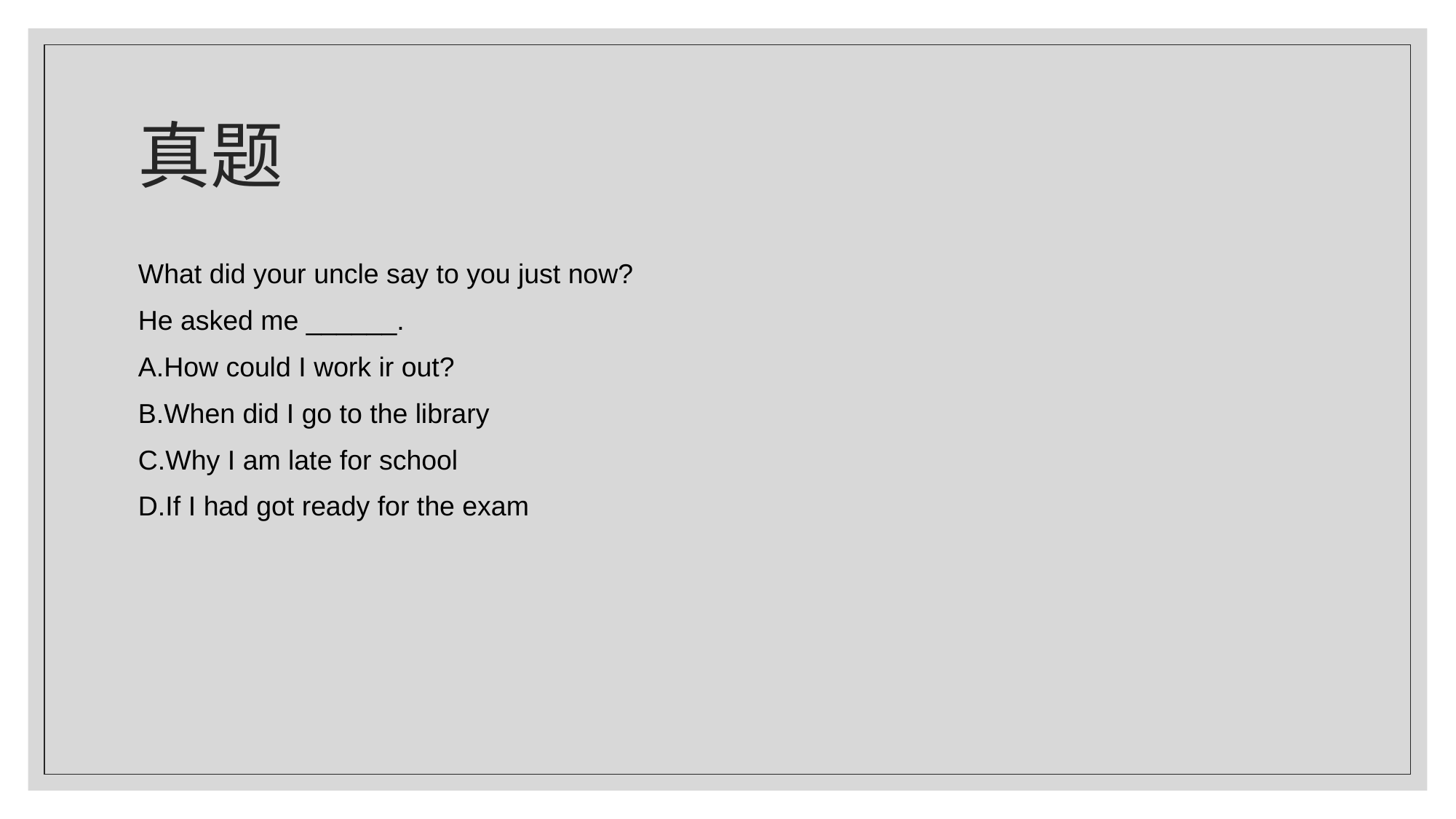

# 真题
What did your uncle say to you just now?
He asked me ______.
A.How could I work ir out?
B.When did I go to the library
C.Why I am late for school
D.If I had got ready for the exam